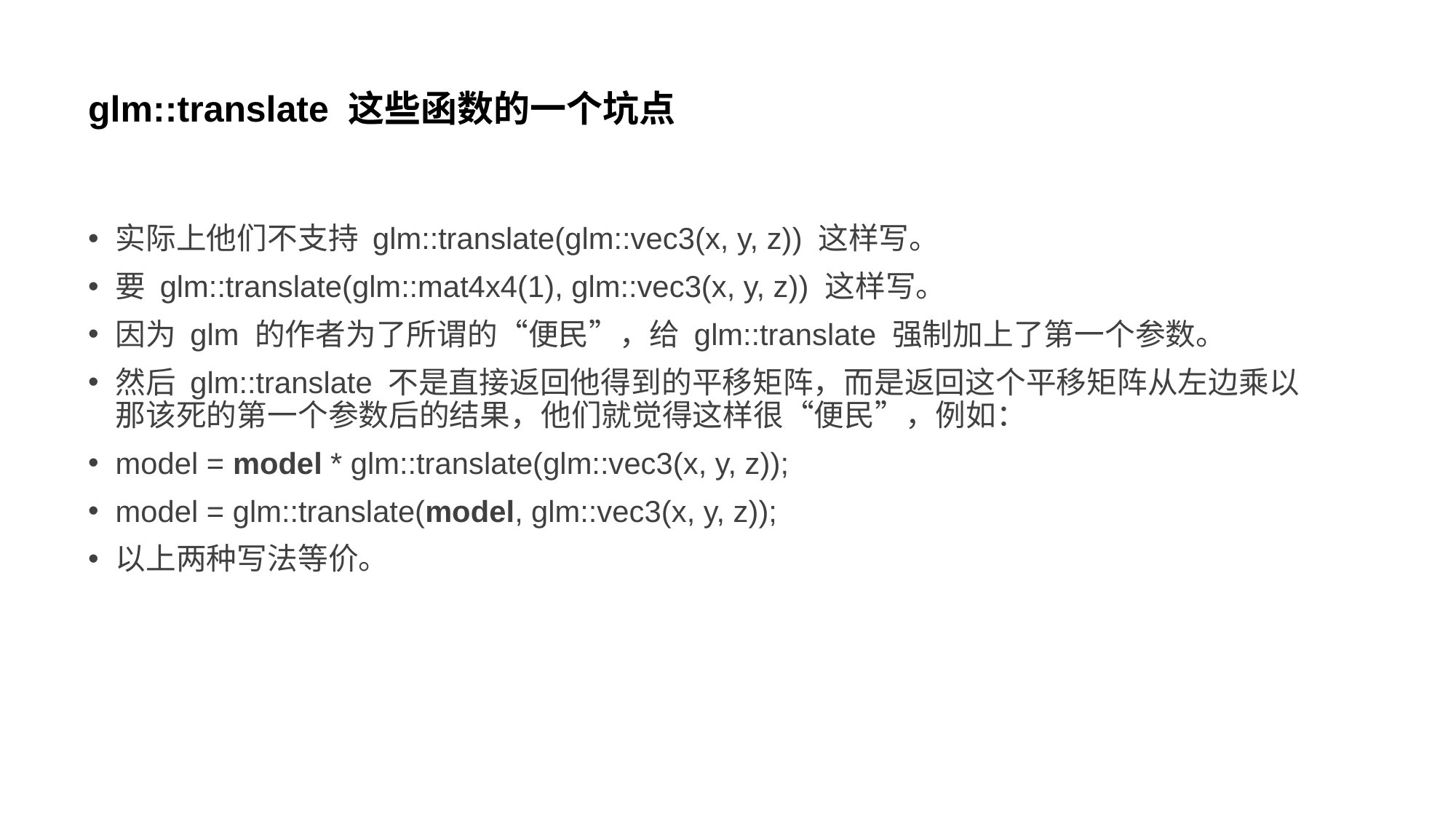

# glm::translate 这些函数的一个坑点
实际上他们不支持 glm::translate(glm::vec3(x, y, z)) 这样写。
要 glm::translate(glm::mat4x4(1), glm::vec3(x, y, z)) 这样写。
因为 glm 的作者为了所谓的“便民”，给 glm::translate 强制加上了第一个参数。
然后 glm::translate 不是直接返回他得到的平移矩阵，而是返回这个平移矩阵从左边乘以那该死的第一个参数后的结果，他们就觉得这样很“便民”，例如：
model = model * glm::translate(glm::vec3(x, y, z));
model = glm::translate(model, glm::vec3(x, y, z));
以上两种写法等价。